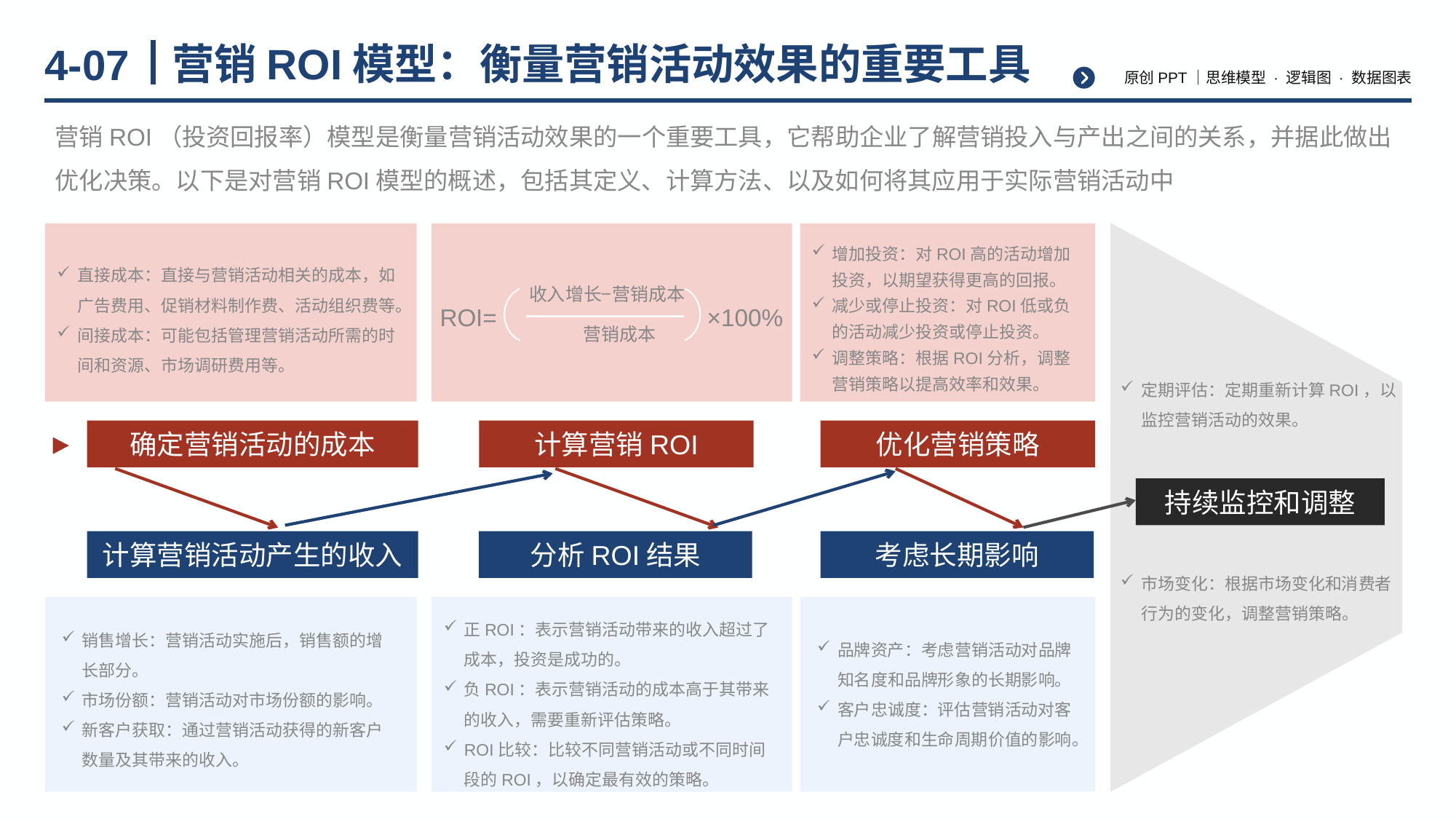

# 营销ROI模型：衡量营销活动效果的重要工具
4-07
营销ROI（投资回报率）模型是衡量营销活动效果的一个重要工具，它帮助企业了解营销投入与产出之间的关系，并据此做出优化决策。以下是对营销ROI模型的概述，包括其定义、计算方法、以及如何将其应用于实际营销活动中

增加投资：对ROI高的活动增加投资，以期望获得更高的回报。
减少或停止投资：对ROI低或负的活动减少投资或停止投资。
调整策略：根据ROI分析，调整营销策略以提高效率和效果。
直接成本：直接与营销活动相关的成本，如广告费用、促销材料制作费、活动组织费等。
间接成本：可能包括管理营销活动所需的时间和资源、市场调研费用等。
收入增长−营销成本

ROI=
×100%
营销成本

定期评估：定期重新计算ROI，以监控营销活动的效果。
确定营销活动的成本
计算营销ROI
优化营销策略

持续监控和调整
计算营销活动产生的收入
分析ROI结果
考虑长期影响
市场变化：根据市场变化和消费者行为的变化，调整营销策略。

正ROI：表示营销活动带来的收入超过了成本，投资是成功的。
负ROI：表示营销活动的成本高于其带来的收入，需要重新评估策略。
ROI比较：比较不同营销活动或不同时间段的ROI，以确定最有效的策略。
销售增长：营销活动实施后，销售额的增长部分。
市场份额：营销活动对市场份额的影响。
新客户获取：通过营销活动获得的新客户数量及其带来的收入。
品牌资产：考虑营销活动对品牌知名度和品牌形象的长期影响。
客户忠诚度：评估营销活动对客户忠诚度和生命周期价值的影响。